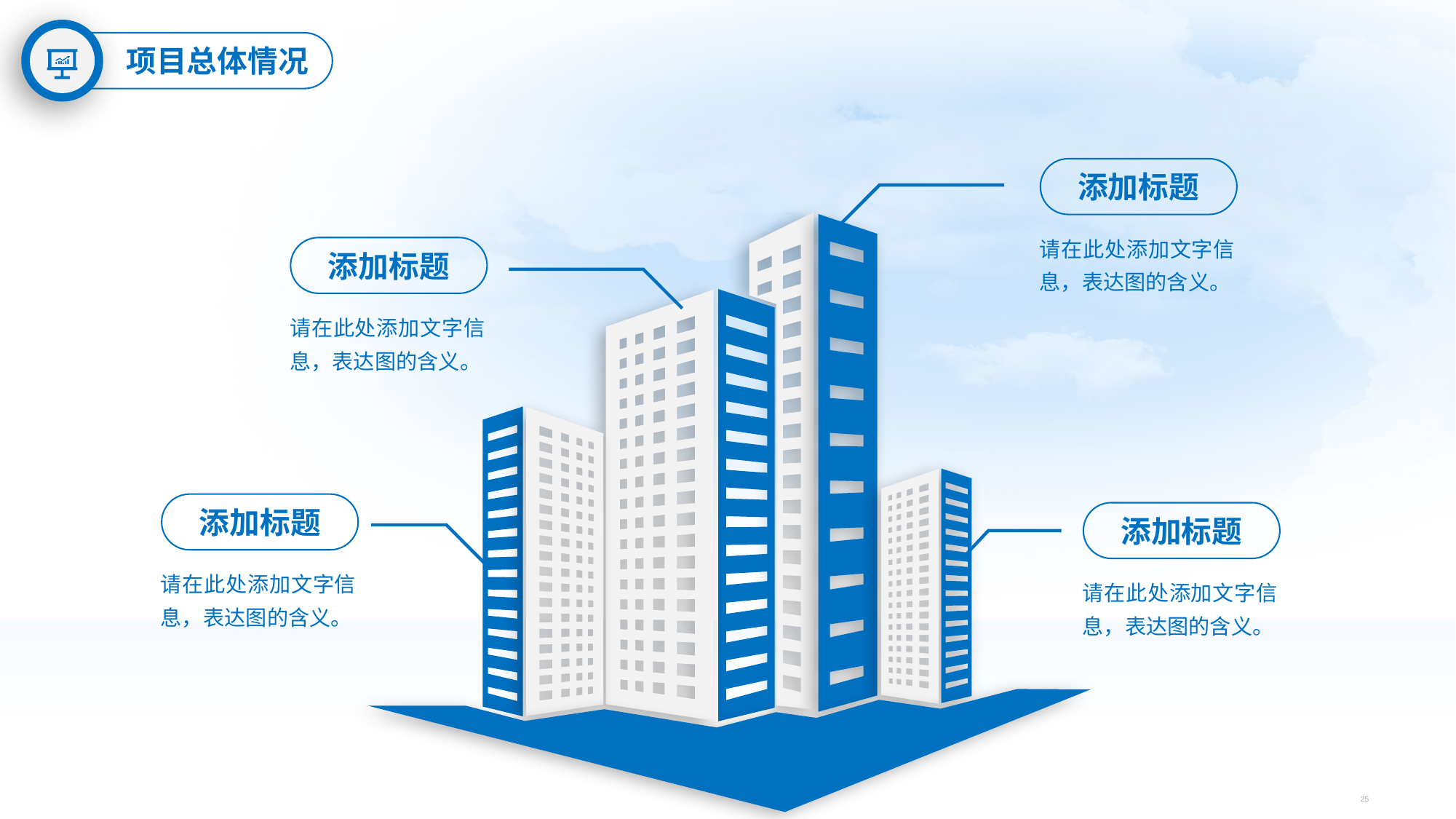

项目总体情况

添加标题

请在此处添加文字信息，表达图的含义。

添加标题

请在此处添加文字信息，表达图的含义。

添加标题
添加标题

请在此处添加文字信息，表达图的含义。
请在此处添加文字信息，表达图的含义。

延时符